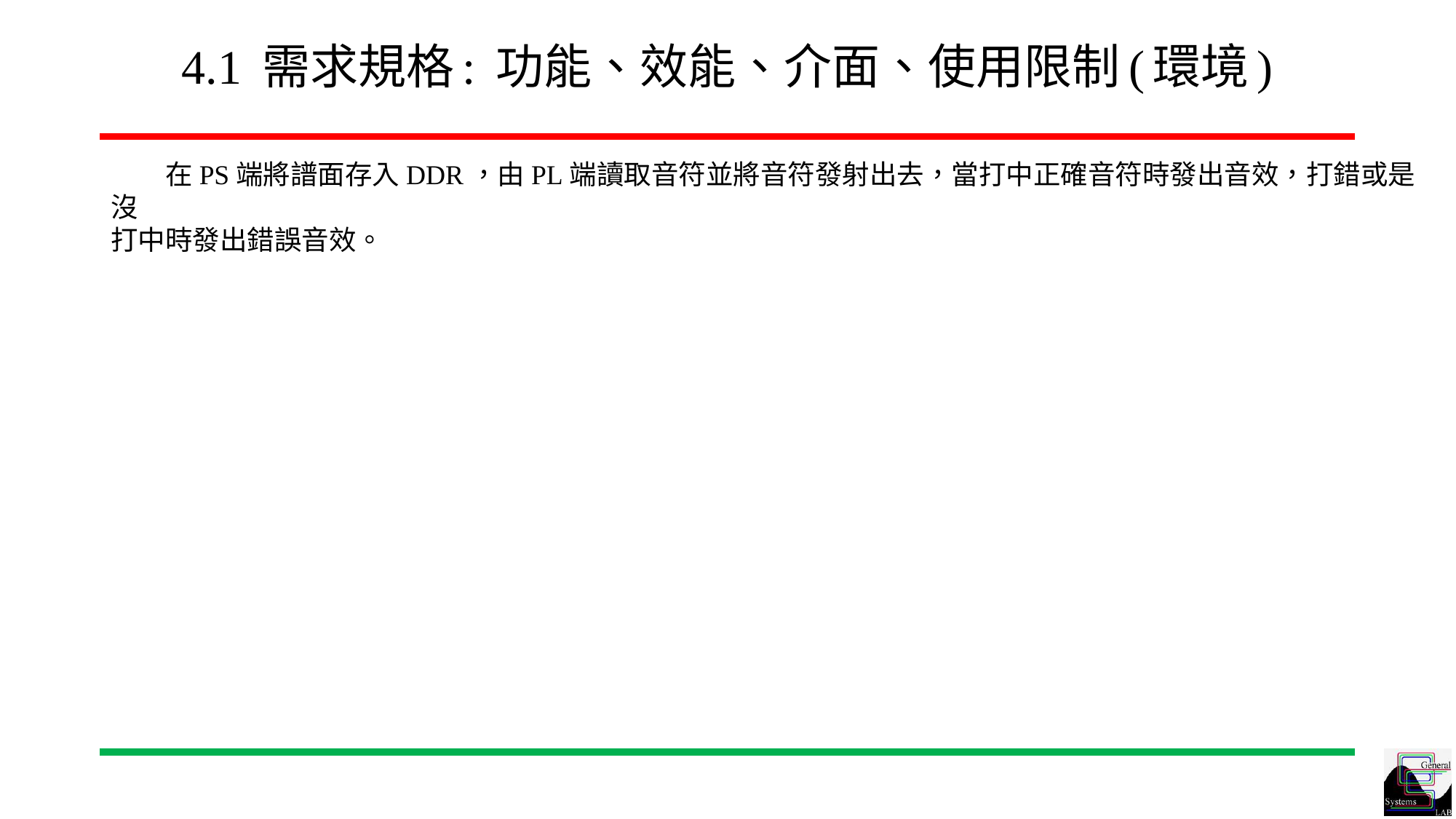

# 4.1 需求規格: 功能、效能、介面、使用限制(環境)
　　在PS端將譜面存入DDR，由PL端讀取音符並將音符發射出去，當打中正確音符時發出音效，打錯或是沒
打中時發出錯誤音效。